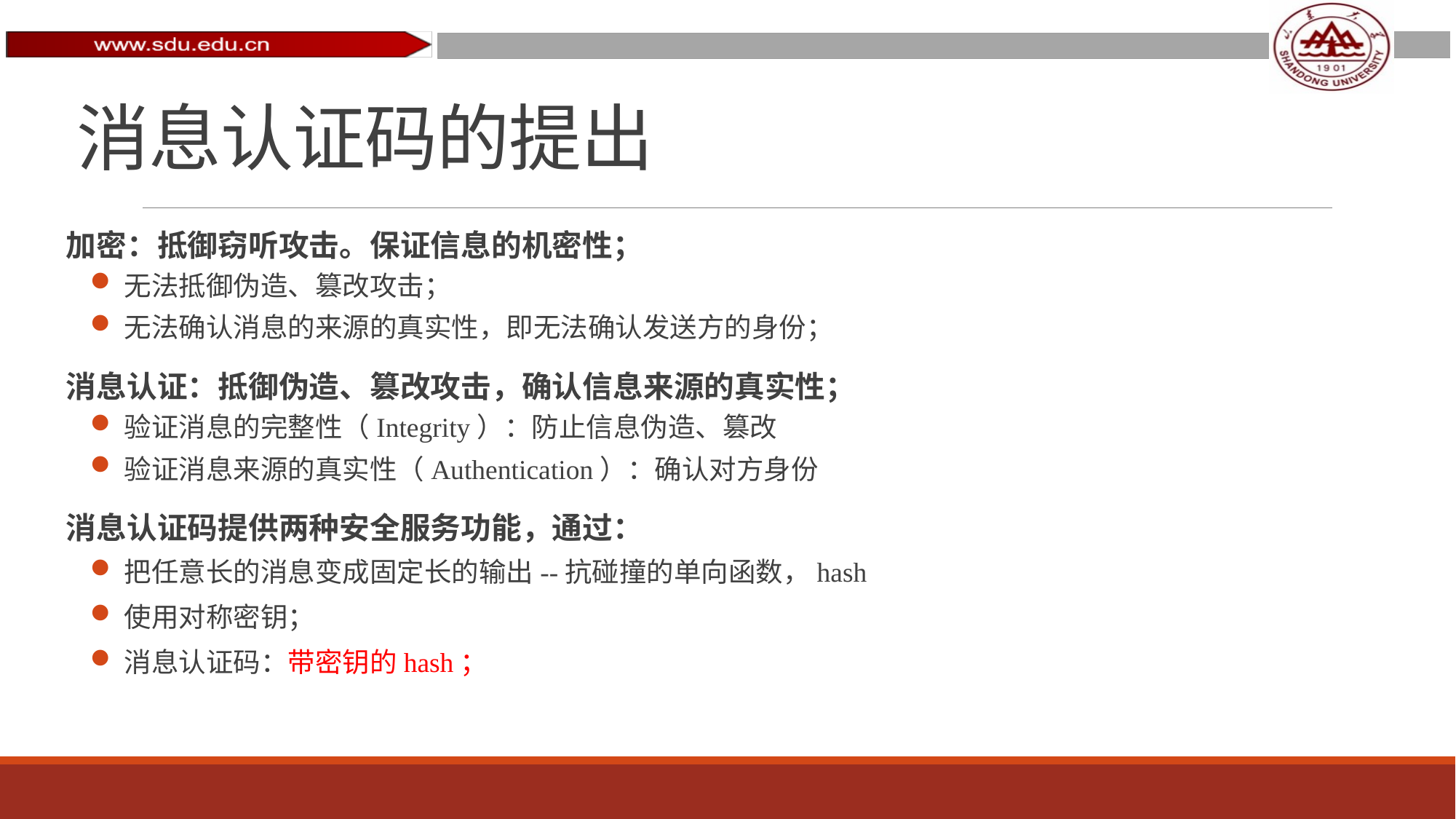

# 消息认证码的提出
加密：抵御窃听攻击。保证信息的机密性；
无法抵御伪造、篡改攻击；
无法确认消息的来源的真实性，即无法确认发送方的身份；
消息认证：抵御伪造、篡改攻击，确认信息来源的真实性；
验证消息的完整性（Integrity）：防止信息伪造、篡改
验证消息来源的真实性（Authentication）：确认对方身份
消息认证码提供两种安全服务功能，通过：
把任意长的消息变成固定长的输出--抗碰撞的单向函数，hash
使用对称密钥；
消息认证码：带密钥的hash；